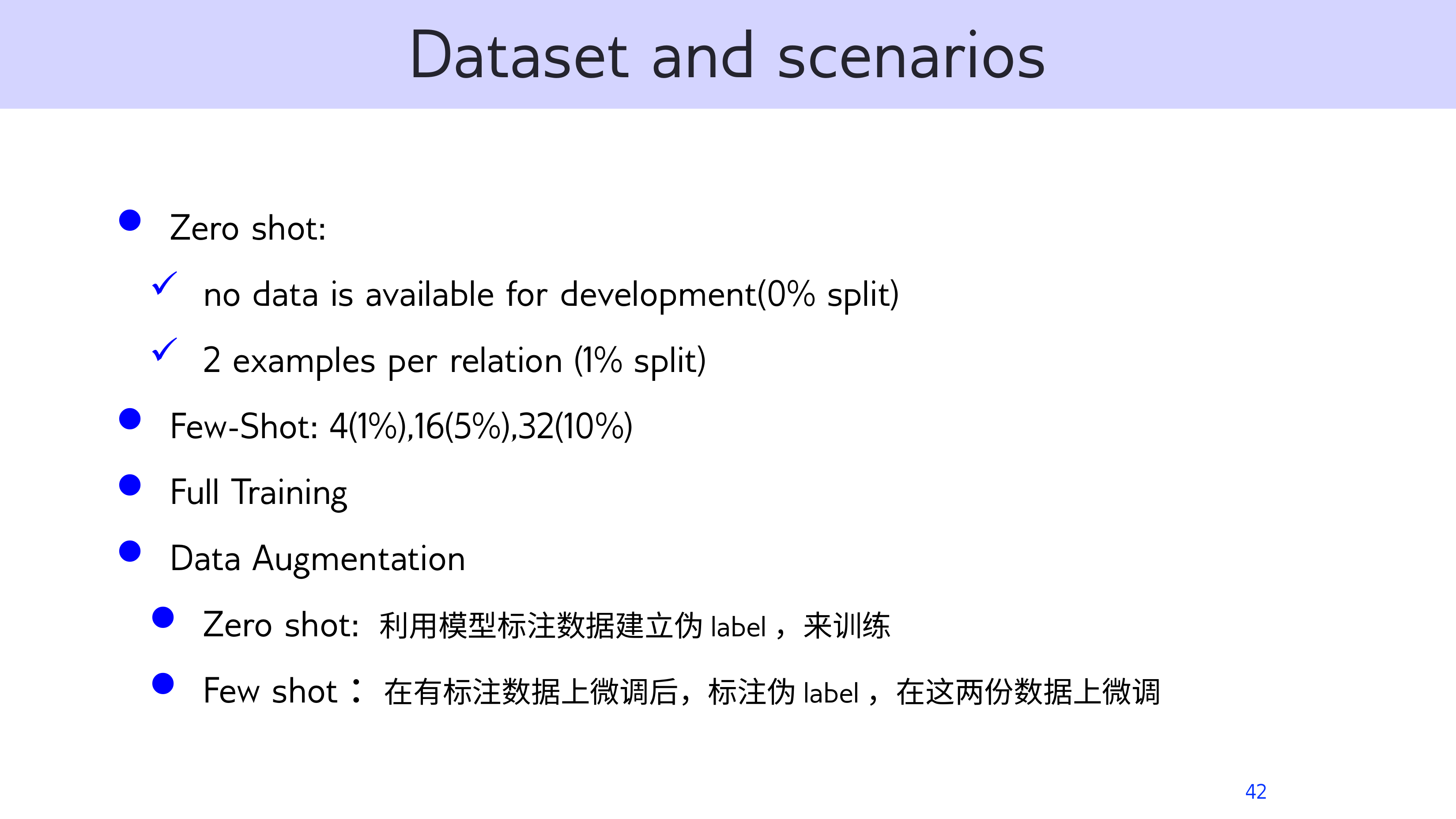

# Dataset and scenarios
Zero shot:
no data is available for development(0% split)
2 examples per relation (1% split)
Few-Shot: 4(1%),16(5%),32(10%)
Full Training
Data Augmentation
Zero shot: 利用模型标注数据建立伪label，来训练
Few shot：在有标注数据上微调后，标注伪label，在这两份数据上微调

42